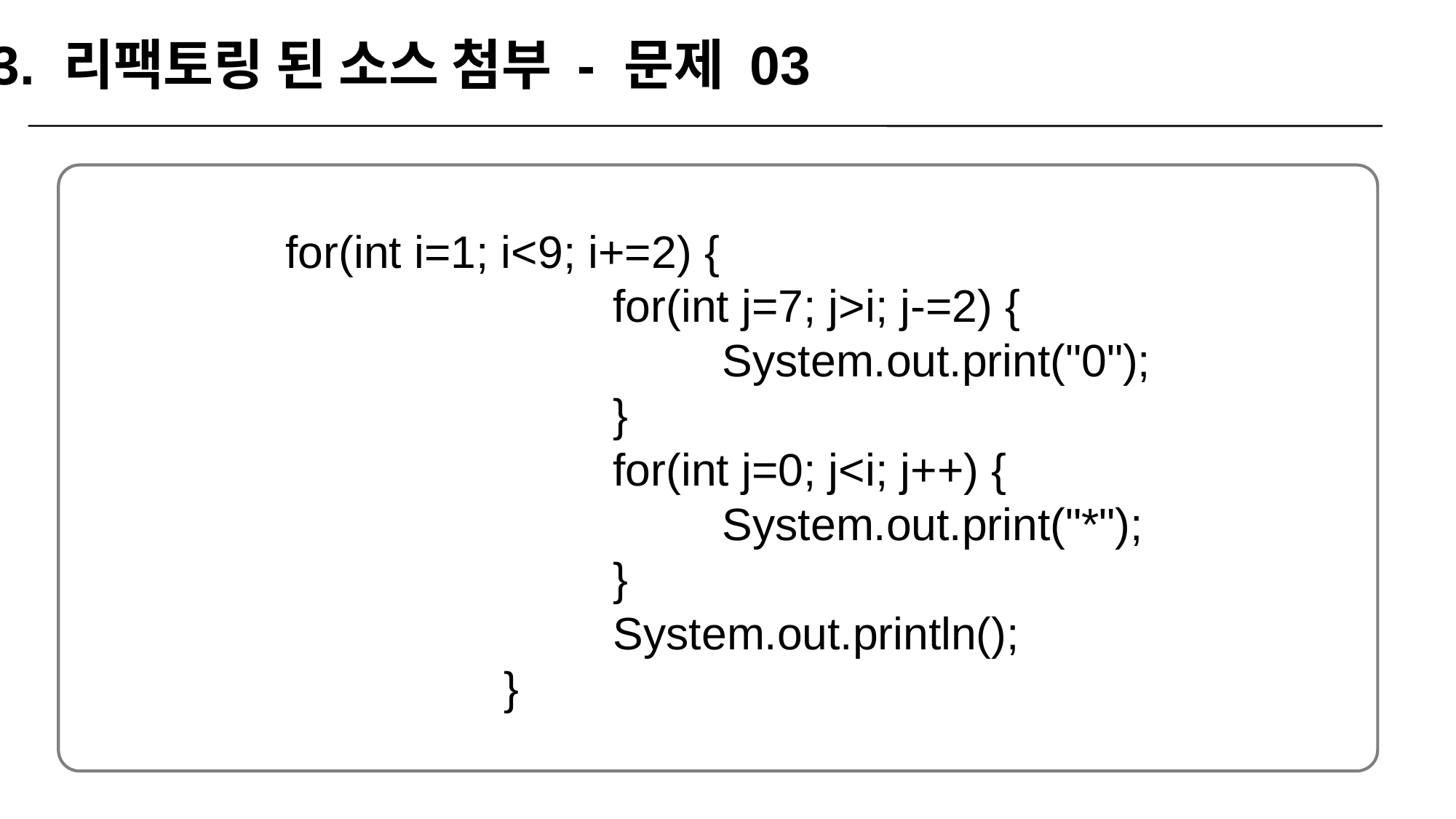

3. 리팩토링 된 소스 첨부 - 문제 03

for(int i=1; i<9; i+=2) {
			for(int j=7; j>i; j-=2) {
				System.out.print("0");
			}
			for(int j=0; j<i; j++) {
				System.out.print("*");
			}
			System.out.println();
		}